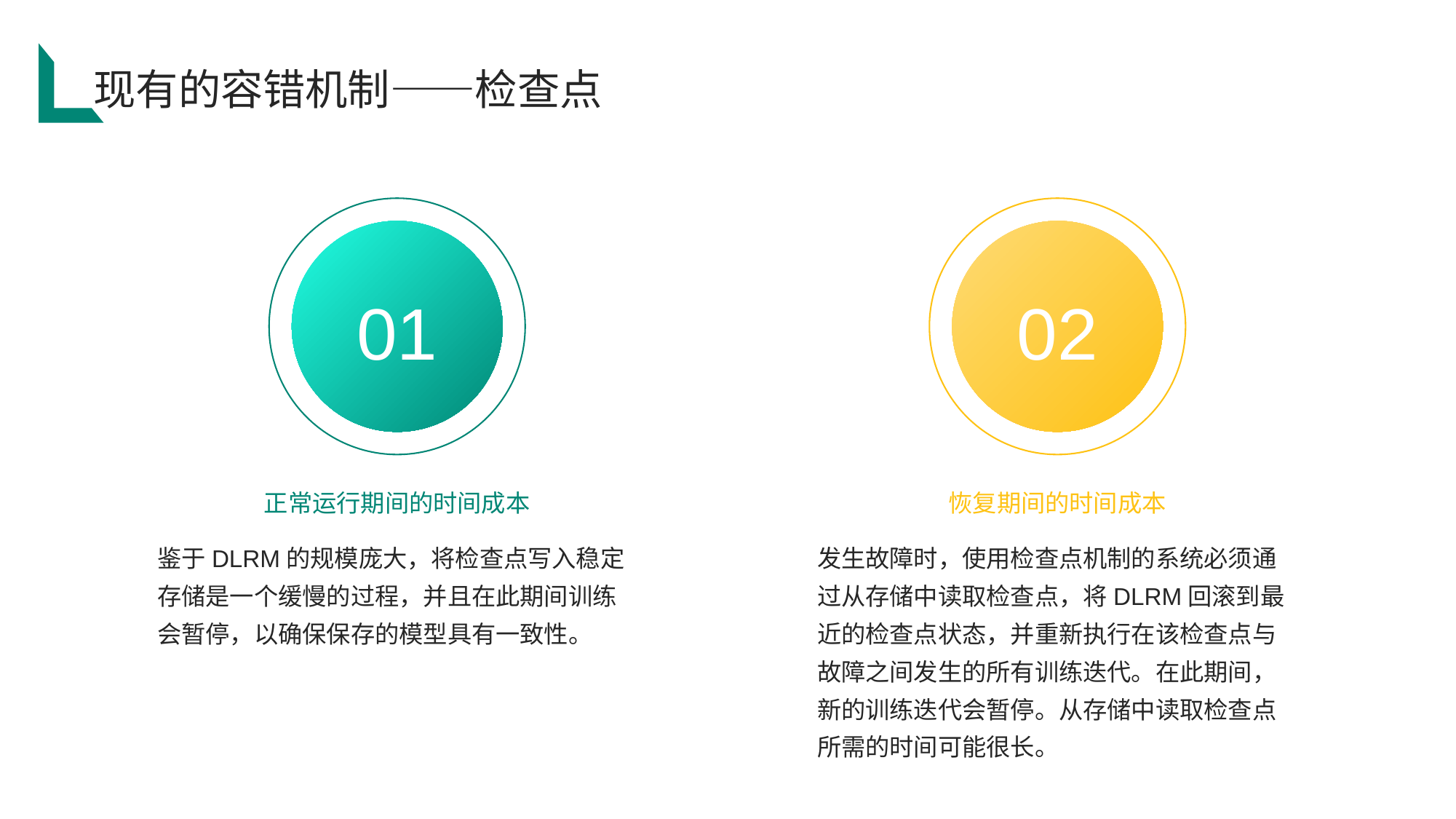

现有的容错机制——检查点

01
02
正常运行期间的时间成本
恢复期间的时间成本
鉴于DLRM的规模庞大，将检查点写入稳定存储是一个缓慢的过程，并且在此期间训练会暂停，以确保保存的模型具有一致性。
发生故障时，使用检查点机制的系统必须通过从存储中读取检查点，将DLRM回滚到最近的检查点状态，并重新执行在该检查点与故障之间发生的所有训练迭代。在此期间，新的训练迭代会暂停。从存储中读取检查点所需的时间可能很长。